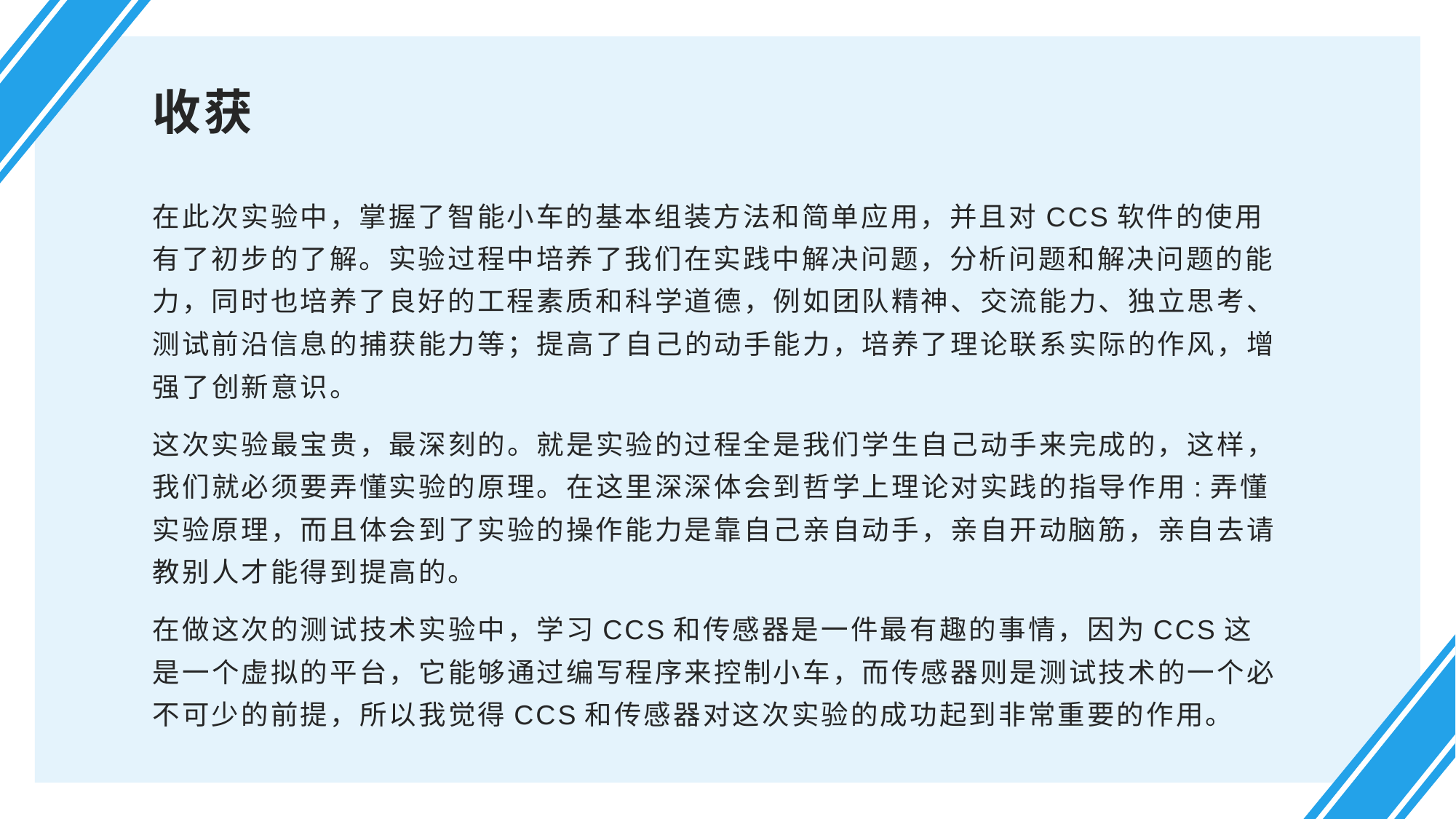

# 收获
在此次实验中，掌握了智能小车的基本组装方法和简单应用，并且对CCS软件的使用有了初步的了解。实验过程中培养了我们在实践中解决问题，分析问题和解决问题的能力，同时也培养了良好的工程素质和科学道德，例如团队精神、交流能力、独立思考、测试前沿信息的捕获能力等；提高了自己的动手能力，培养了理论联系实际的作风，增强了创新意识。
这次实验最宝贵，最深刻的。就是实验的过程全是我们学生自己动手来完成的，这样，我们就必须要弄懂实验的原理。在这里深深体会到哲学上理论对实践的指导作用:弄懂实验原理，而且体会到了实验的操作能力是靠自己亲自动手，亲自开动脑筋，亲自去请教别人才能得到提高的。
在做这次的测试技术实验中，学习CCS和传感器是一件最有趣的事情，因为CCS这是一个虚拟的平台，它能够通过编写程序来控制小车，而传感器则是测试技术的一个必不可少的前提，所以我觉得CCS和传感器对这次实验的成功起到非常重要的作用。